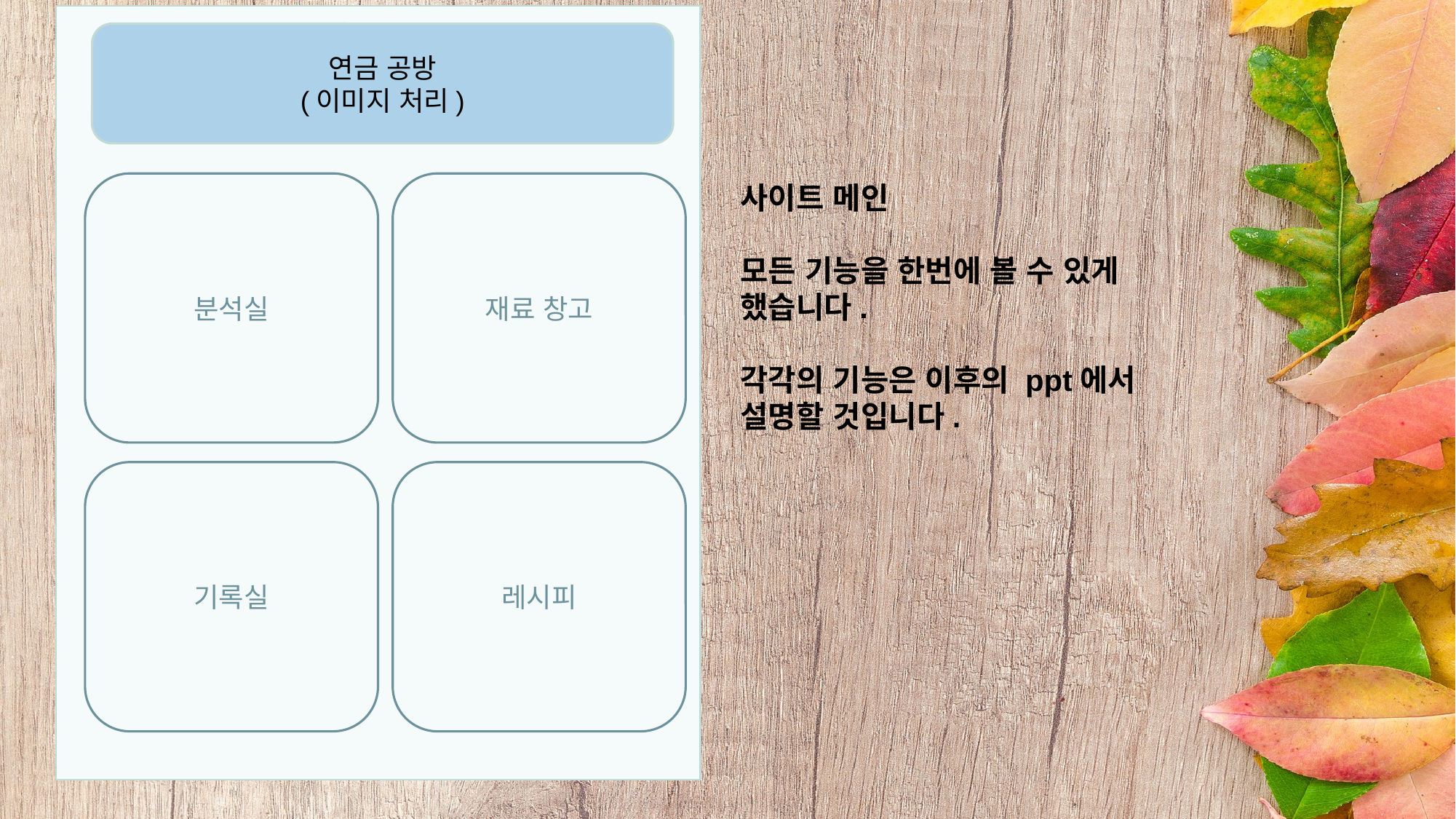

연금 공방
(이미지 처리)

분석실
재료 창고
기록실
레시피
사이트 메인

모든 기능을 한번에 볼 수 있게 했습니다.

각각의 기능은 이후의 ppt에서 설명할 것입니다.